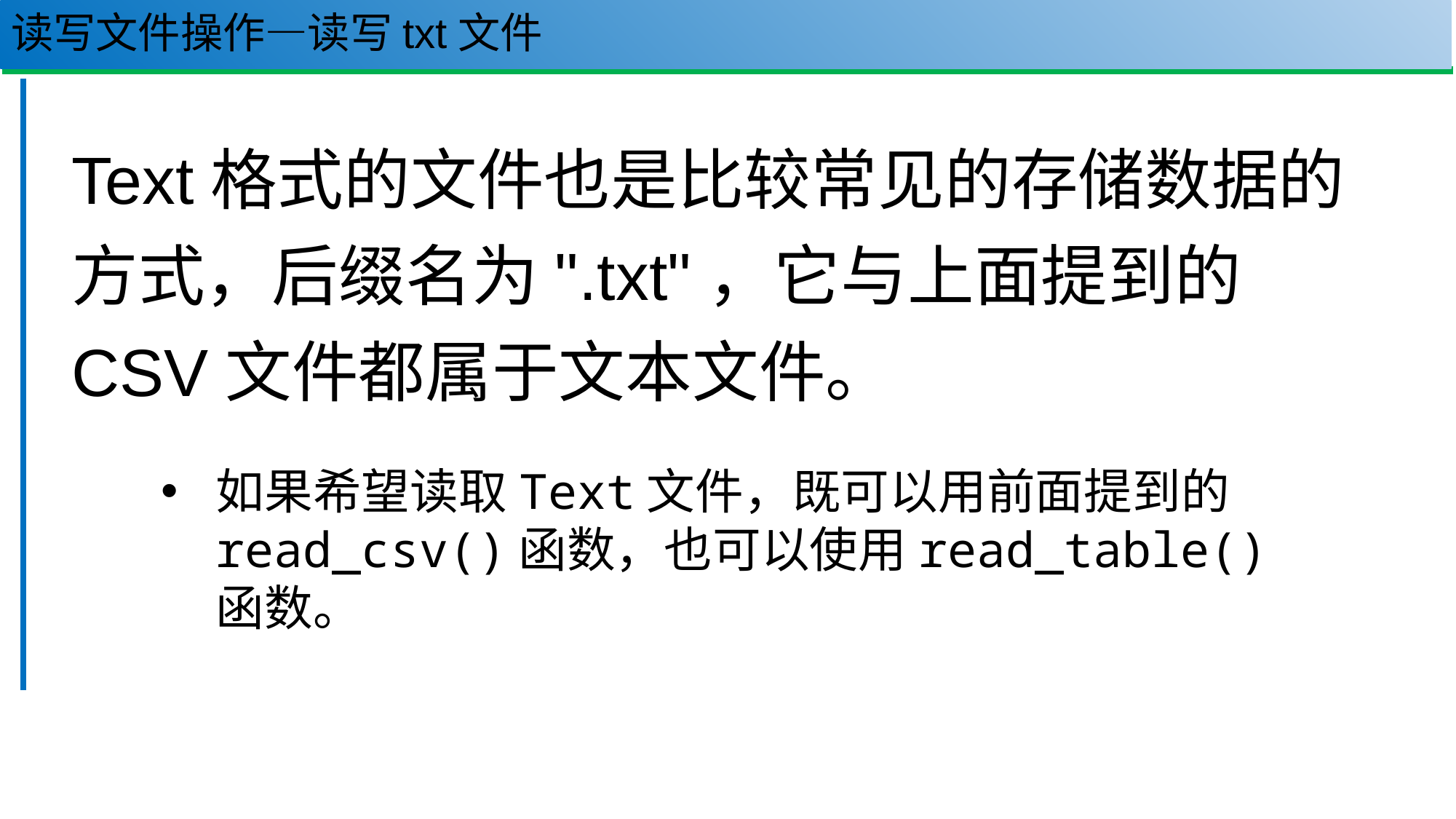

# 读写文件操作—读写txt文件
89
Text格式的文件也是比较常见的存储数据的方式，后缀名为".txt"，它与上面提到的CSV文件都属于文本文件。
如果希望读取Text文件，既可以用前面提到的read_csv()函数，也可以使用read_table()函数。